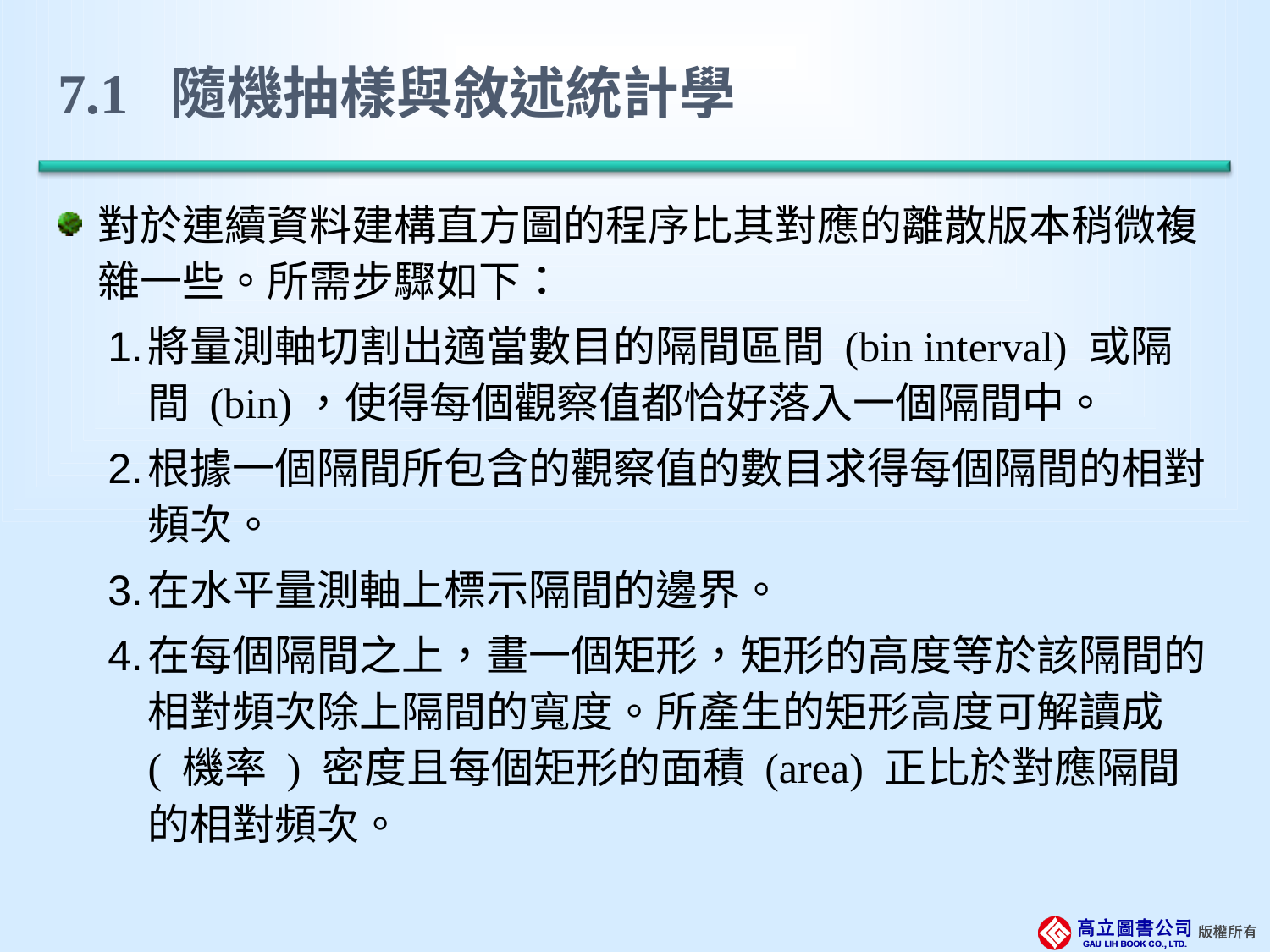

# 7.1  隨機抽樣與敘述統計學
對於連續資料建構直方圖的程序比其對應的離散版本稍微複雜一些。所需步驟如下：
將量測軸切割出適當數目的隔間區間 (bin interval) 或隔間 (bin)，使得每個觀察值都恰好落入一個隔間中。
根據一個隔間所包含的觀察值的數目求得每個隔間的相對頻次。
在水平量測軸上標示隔間的邊界。
在每個隔間之上，畫一個矩形，矩形的高度等於該隔間的相對頻次除上隔間的寬度。所產生的矩形高度可解讀成 ( 機率 ) 密度且每個矩形的面積 (area) 正比於對應隔間的相對頻次。